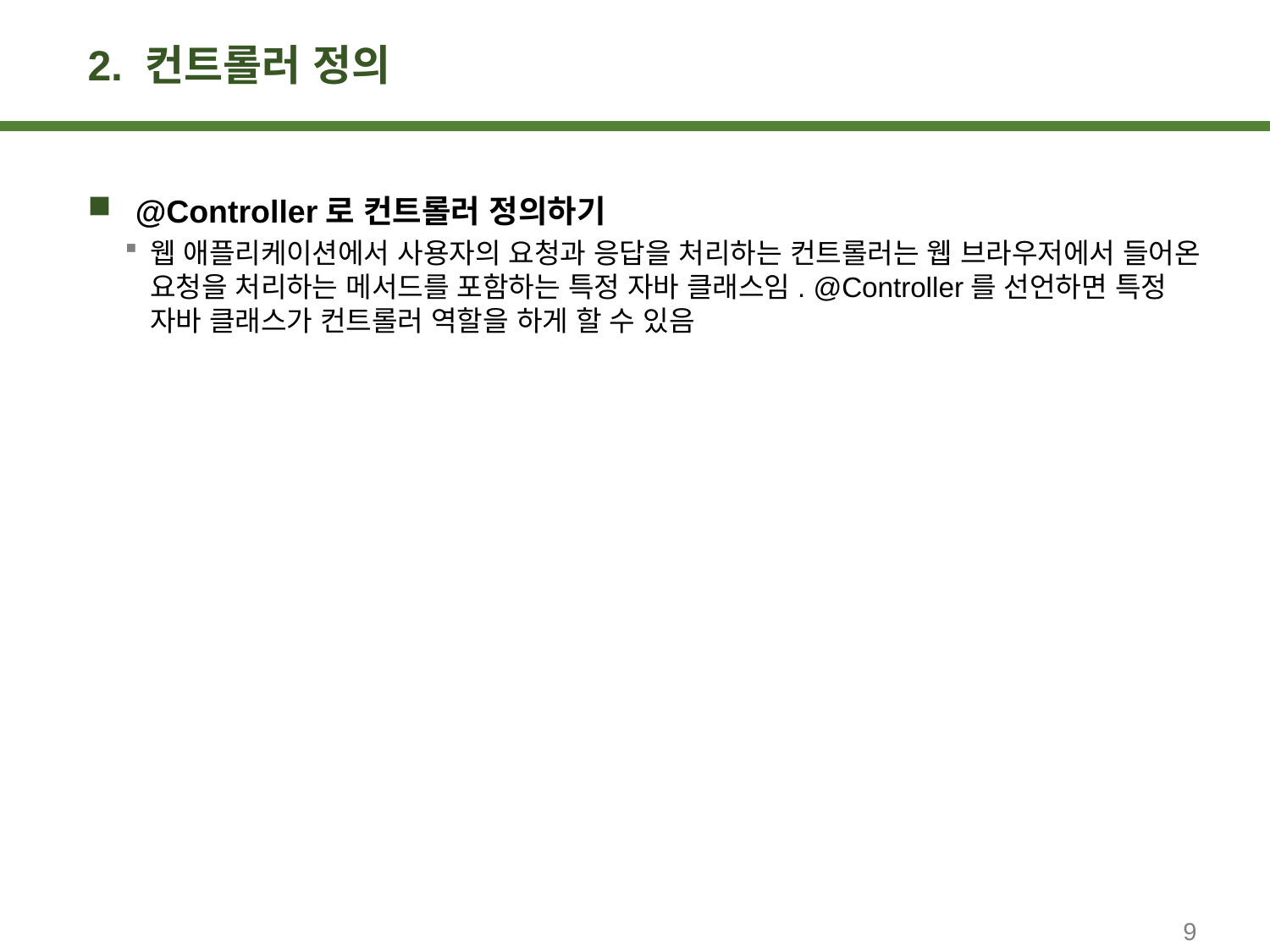

# 2. 컨트롤러 정의
@Controller로 컨트롤러 정의하기
웹 애플리케이션에서 사용자의 요청과 응답을 처리하는 컨트롤러는 웹 브라우저에서 들어온 요청을 처리하는 메서드를 포함하는 특정 자바 클래스임. @Controller를 선언하면 특정 자바 클래스가 컨트롤러 역할을 하게 할 수 있음